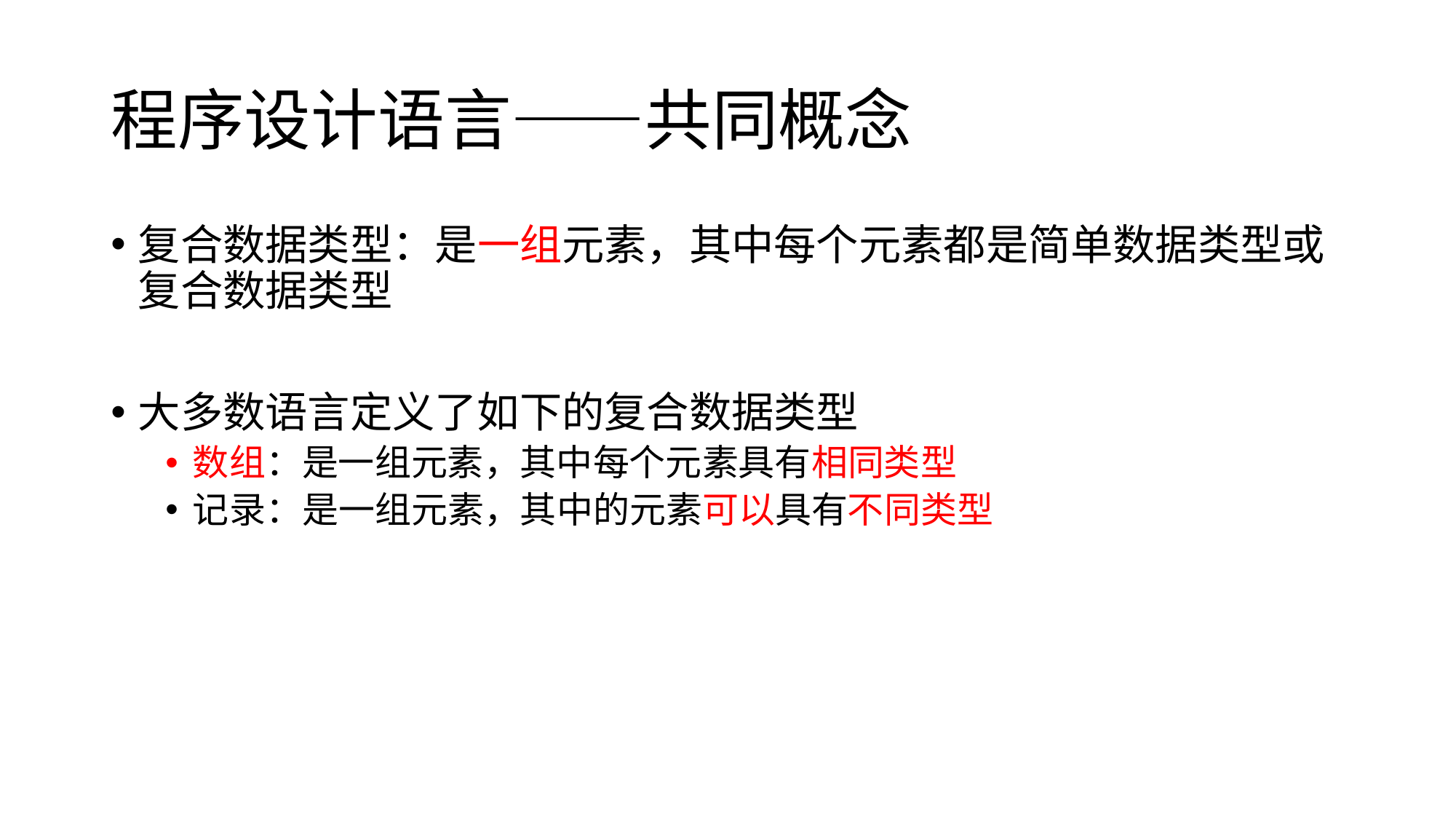

# 程序设计语言——共同概念
复合数据类型：是一组元素，其中每个元素都是简单数据类型或复合数据类型

大多数语言定义了如下的复合数据类型
数组：是一组元素，其中每个元素具有相同类型
记录：是一组元素，其中的元素可以具有不同类型